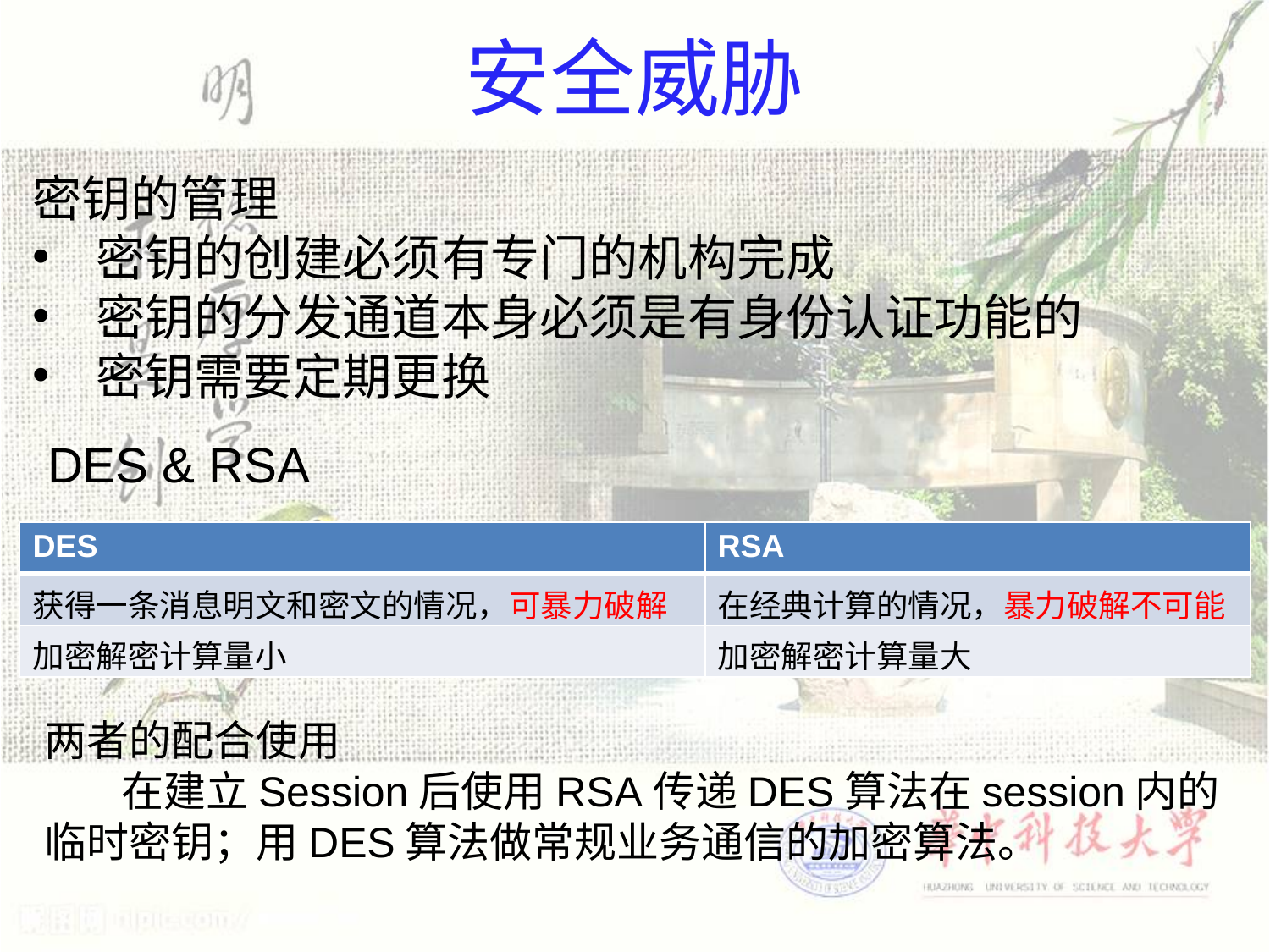

# 安全威胁
密钥的管理
密钥的创建必须有专门的机构完成
密钥的分发通道本身必须是有身份认证功能的
密钥需要定期更换
DES & RSA
| DES | RSA |
| --- | --- |
| 获得一条消息明文和密文的情况，可暴力破解 | 在经典计算的情况，暴力破解不可能 |
| 加密解密计算量小 | 加密解密计算量大 |
两者的配合使用
       在建立Session后使用RSA传递DES算法在session内的临时密钥；用DES算法做常规业务通信的加密算法。